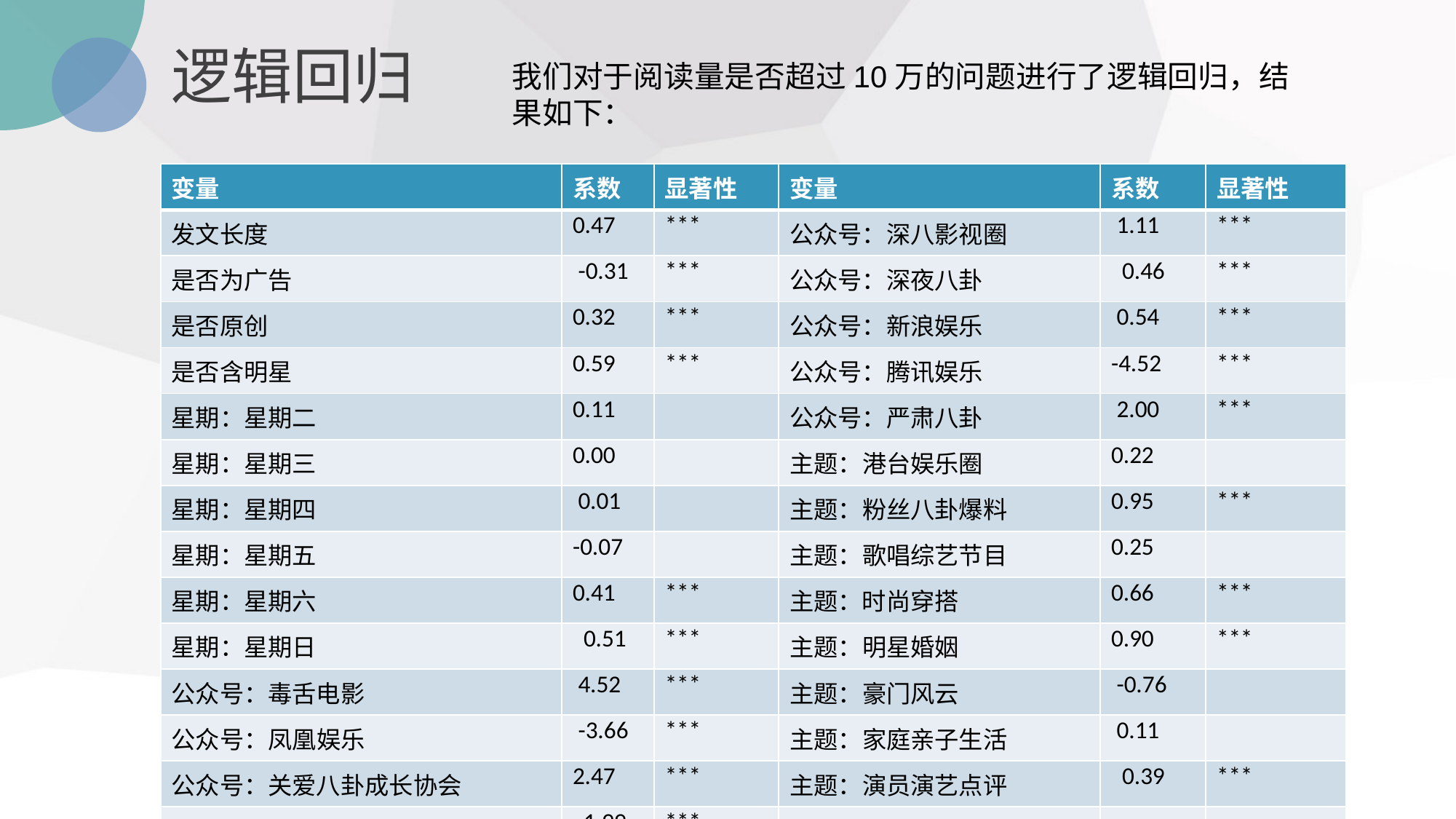

# 逻辑回归
我们对于阅读量是否超过10万的问题进行了逻辑回归，结果如下：

| 变量 | 系数 | 显著性 | 变量 | 系数 | 显著性 |
| --- | --- | --- | --- | --- | --- |
| 发文长度 | 0.47 | \*\*\* | 公众号：深八影视圈 | 1.11 | \*\*\* |
| 是否为广告 | -0.31 | \*\*\* | 公众号：深夜八卦 | 0.46 | \*\*\* |
| 是否原创 | 0.32 | \*\*\* | 公众号：新浪娱乐 | 0.54 | \*\*\* |
| 是否含明星 | 0.59 | \*\*\* | 公众号：腾讯娱乐 | -4.52 | \*\*\* |
| 星期：星期二 | 0.11 |  | 公众号：严肃八卦 | 2.00 | \*\*\* |
| 星期：星期三 | 0.00 |  | 主题：港台娱乐圈 | 0.22 |  |
| 星期：星期四 | 0.01 |  | 主题：粉丝八卦爆料 | 0.95 | \*\*\* |
| 星期：星期五 | -0.07 |  | 主题：歌唱综艺节目 | 0.25 |  |
| 星期：星期六 | 0.41 | \*\*\* | 主题：时尚穿搭 | 0.66 | \*\*\* |
| 星期：星期日 | 0.51 | \*\*\* | 主题：明星婚姻 | 0.90 | \*\*\* |
| 公众号：毒舌电影 | 4.52 | \*\*\* | 主题：豪门风云 | -0.76 |  |
| 公众号：凤凰娱乐 | -3.66 | \*\*\* | 主题：家庭亲子生活 | 0.11 |  |
| 公众号：关爱八卦成长协会 | 2.47 | \*\*\* | 主题：演员演艺点评 | 0.39 | \*\*\* |
| 公众号：她刊 | 1.99 | \*\*\* |  |  |  |